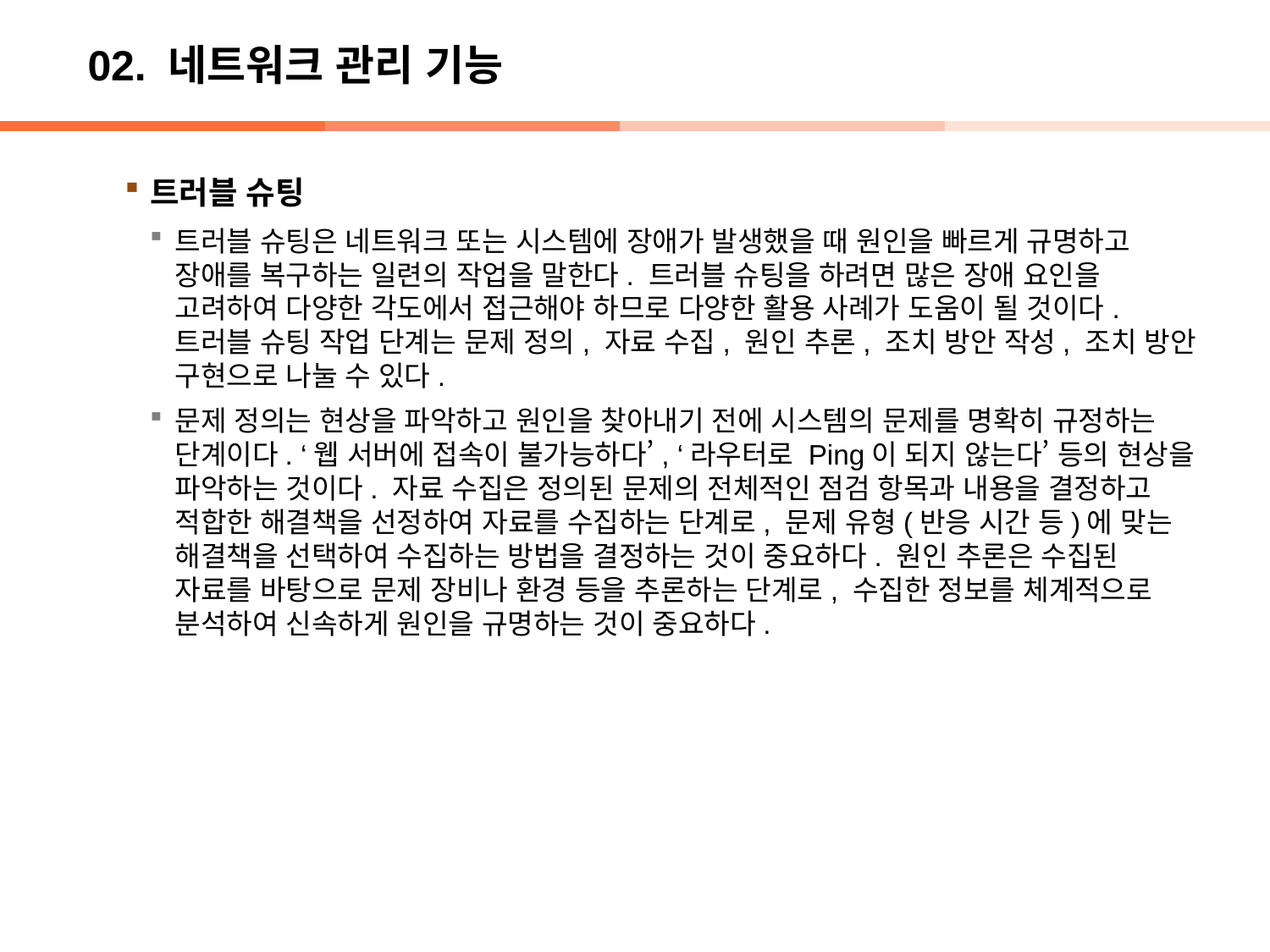

# 02. 네트워크 관리 기능
트러블 슈팅
트러블 슈팅은 네트워크 또는 시스템에 장애가 발생했을 때 원인을 빠르게 규명하고 장애를 복구하는 일련의 작업을 말한다. 트러블 슈팅을 하려면 많은 장애 요인을 고려하여 다양한 각도에서 접근해야 하므로 다양한 활용 사례가 도움이 될 것이다. 트러블 슈팅 작업 단계는 문제 정의, 자료 수집, 원인 추론, 조치 방안 작성, 조치 방안 구현으로 나눌 수 있다.
문제 정의는 현상을 파악하고 원인을 찾아내기 전에 시스템의 문제를 명확히 규정하는 단계이다. ‘웹 서버에 접속이 불가능하다’, ‘라우터로 Ping이 되지 않는다’ 등의 현상을 파악하는 것이다. 자료 수집은 정의된 문제의 전체적인 점검 항목과 내용을 결정하고 적합한 해결책을 선정하여 자료를 수집하는 단계로, 문제 유형(반응 시간 등)에 맞는 해결책을 선택하여 수집하는 방법을 결정하는 것이 중요하다. 원인 추론은 수집된 자료를 바탕으로 문제 장비나 환경 등을 추론하는 단계로, 수집한 정보를 체계적으로 분석하여 신속하게 원인을 규명하는 것이 중요하다.